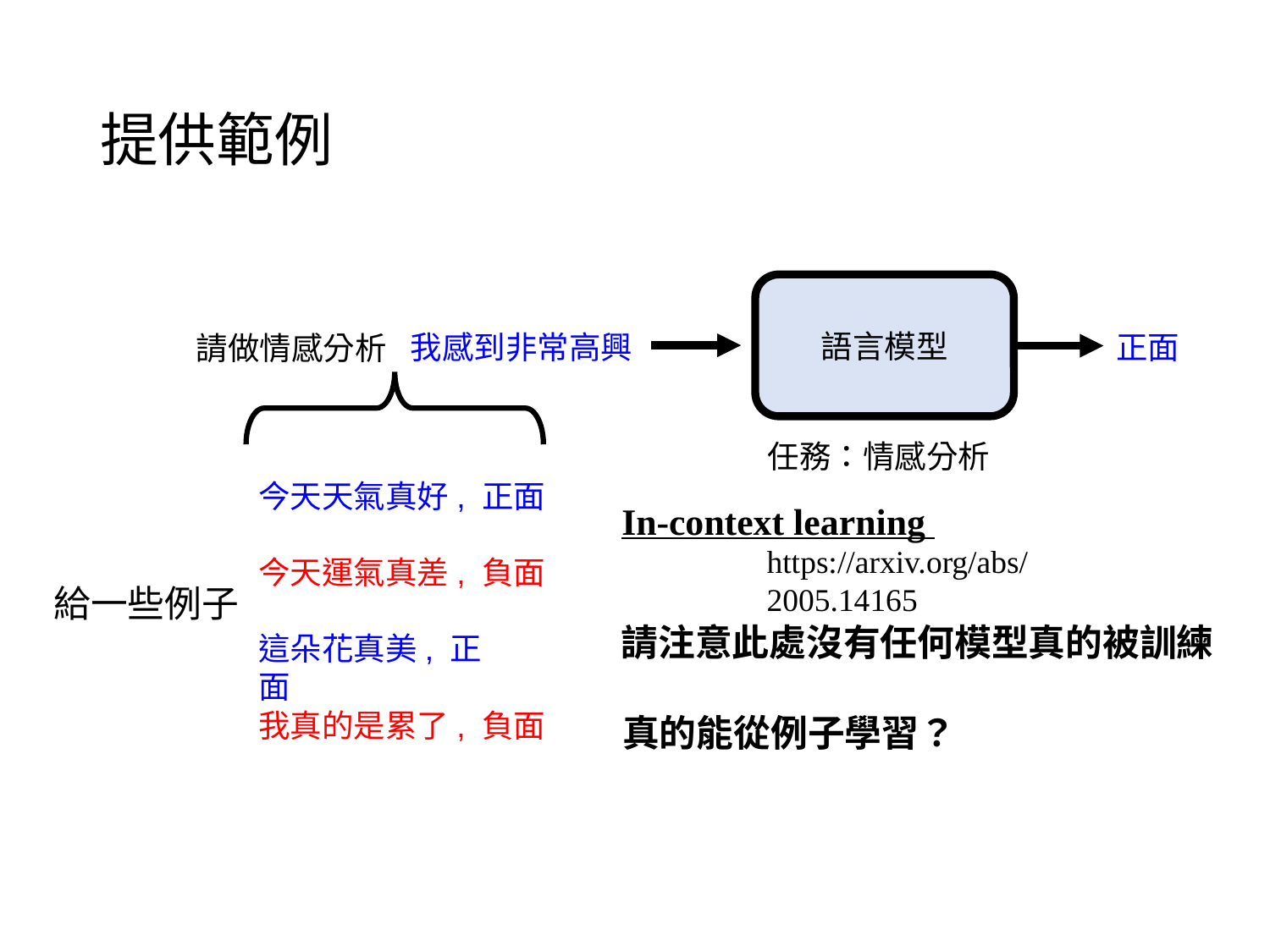

# 提供範例

語言模型
我感到非常高興
正面
請做情感分析
任務：情感分析
今天天氣真好, 正面

In-context learning
https://arxiv.org/abs/2005.14165
今天運氣真差, 負面
給一些例子
請注意此處沒有任何模型真的被訓練
這朵花真美, 正面
我真的是累了, 負面
真的能從例子學習？